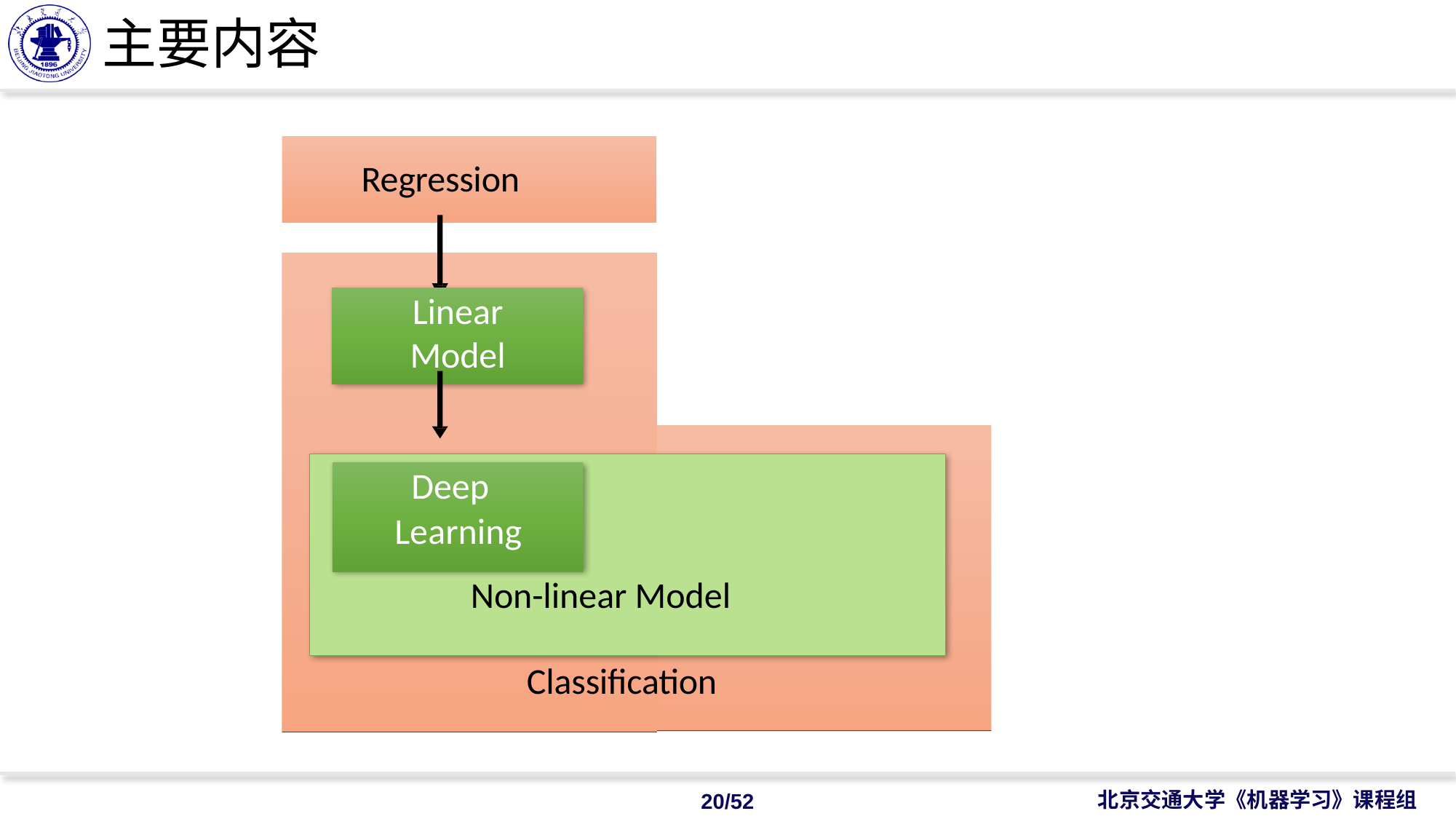

# 主要内容

Regression

Linear
Model

Deep
Learning
Non-linear Model
Classification